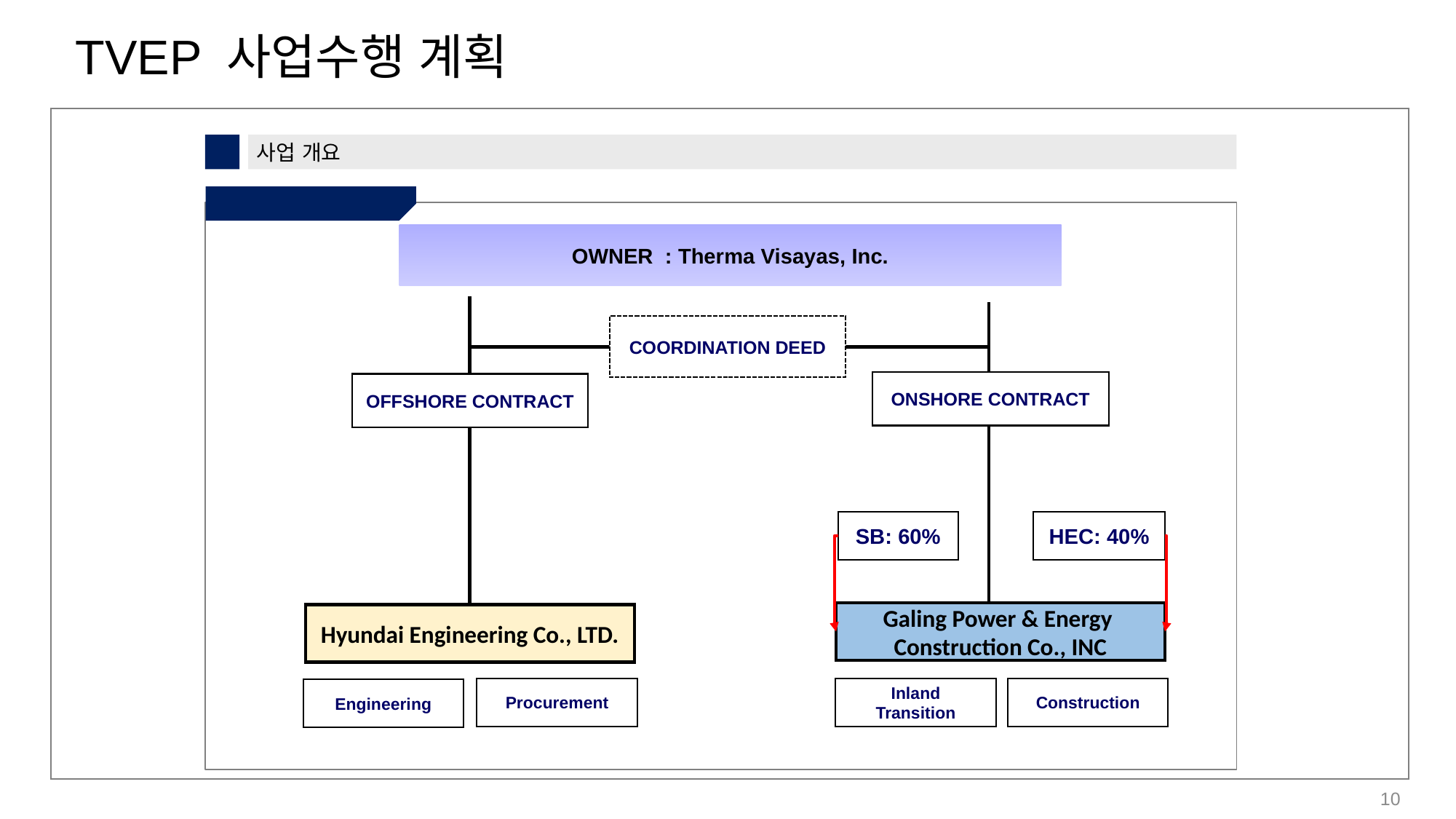

1
사업 개요
⑧ 계약구조

OWNER  : Therma Visayas, Inc.
COORDINATION DEED
ONSHORE CONTRACT
OFFSHORE CONTRACT
SB: 60%
HEC: 40%
Galing Power & Energy
Construction Co., INC
Hyundai Engineering Co., LTD.
Inland
Transition
Construction
Procurement
Engineering
10